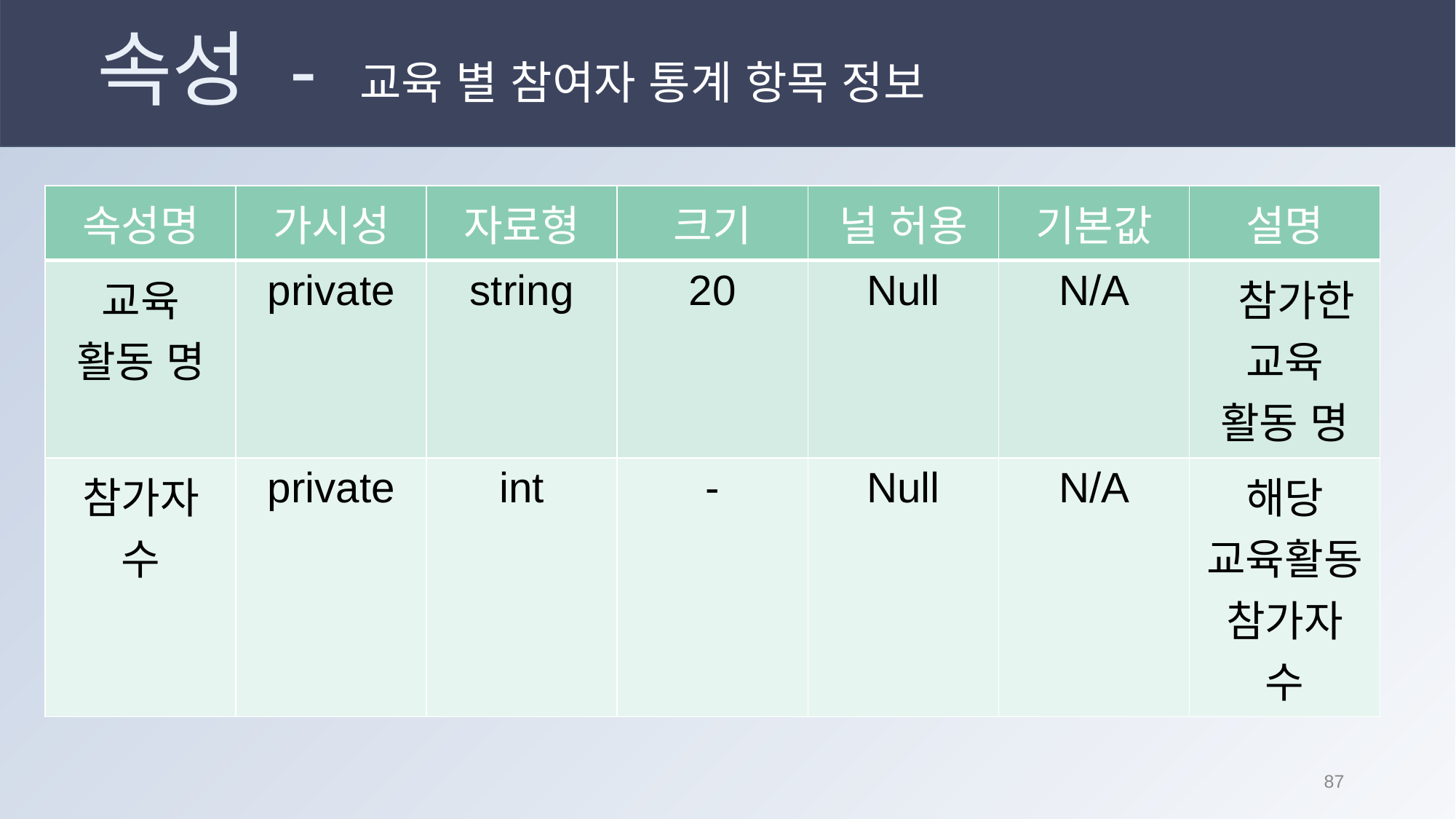

# 속성 - 교육 별 참여자 통계 항목 정보

| 속성명 | 가시성 | 자료형 | 크기 | 널 허용 | 기본값 | 설명 |
| --- | --- | --- | --- | --- | --- | --- |
| 교육 활동 명 | private | string | 20 | Null | N/A | 참가한 교육 활동 명 |
| 참가자 수 | private | int | - | Null | N/A | 해당 교육활동 참가자 수 |
87